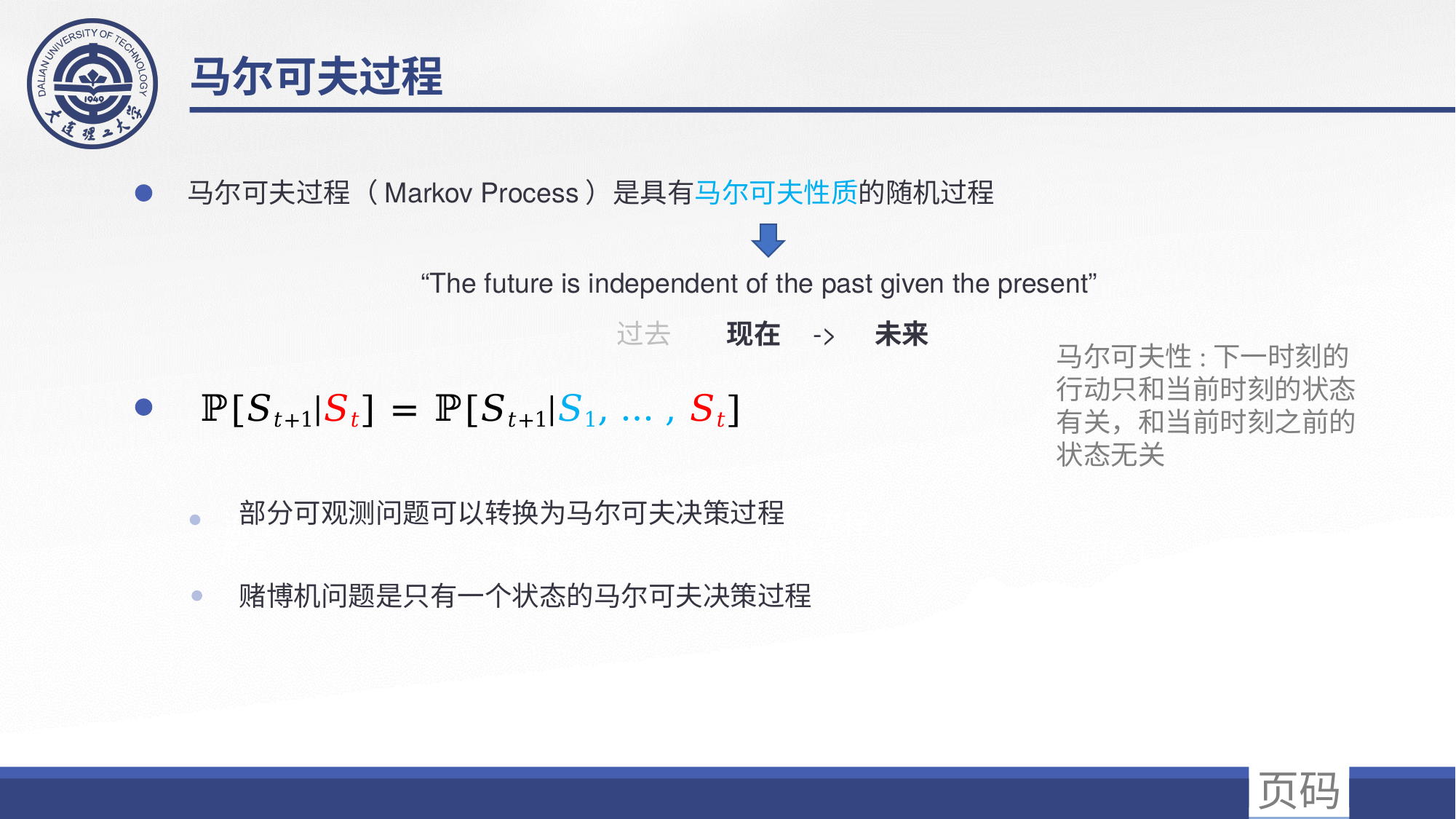

马尔可夫过程
马尔可夫过程（Markov Process）是具有马尔可夫性质的随机过程

“The future is independent of the past given the present”
过去         现在    ->    未来
马尔可夫性:下一时刻的行动只和当前时刻的状态有关，和当前时刻之前的状态无关
ℙ[𝑆𝑡+1|𝑆𝑡] = ℙ[𝑆𝑡+1|𝑆1, … , 𝑆𝑡]

部分可观测问题可以转换为马尔可夫决策过程
流程1
流程2
流程3

流程7
流程6
流程5
流程4
赌博机问题是只有一个状态的马尔可夫决策过程

页码